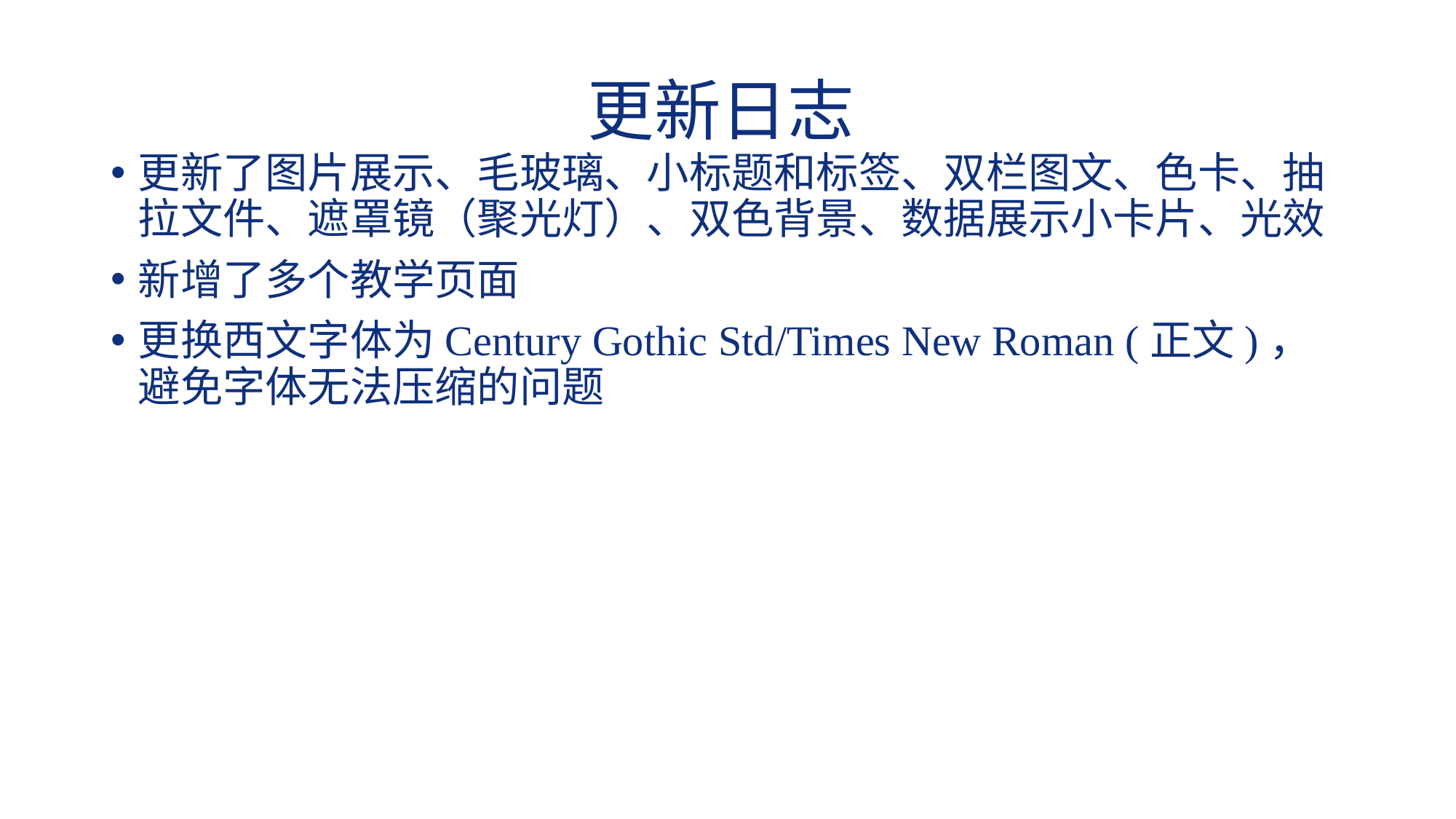

# 更新日志
更新了图片展示、毛玻璃、小标题和标签、双栏图文、色卡、抽拉文件、遮罩镜（聚光灯）、双色背景、数据展示小卡片、光效
新增了多个教学页面
更换西文字体为Century Gothic Std/Times New Roman (正文)，避免字体无法压缩的问题